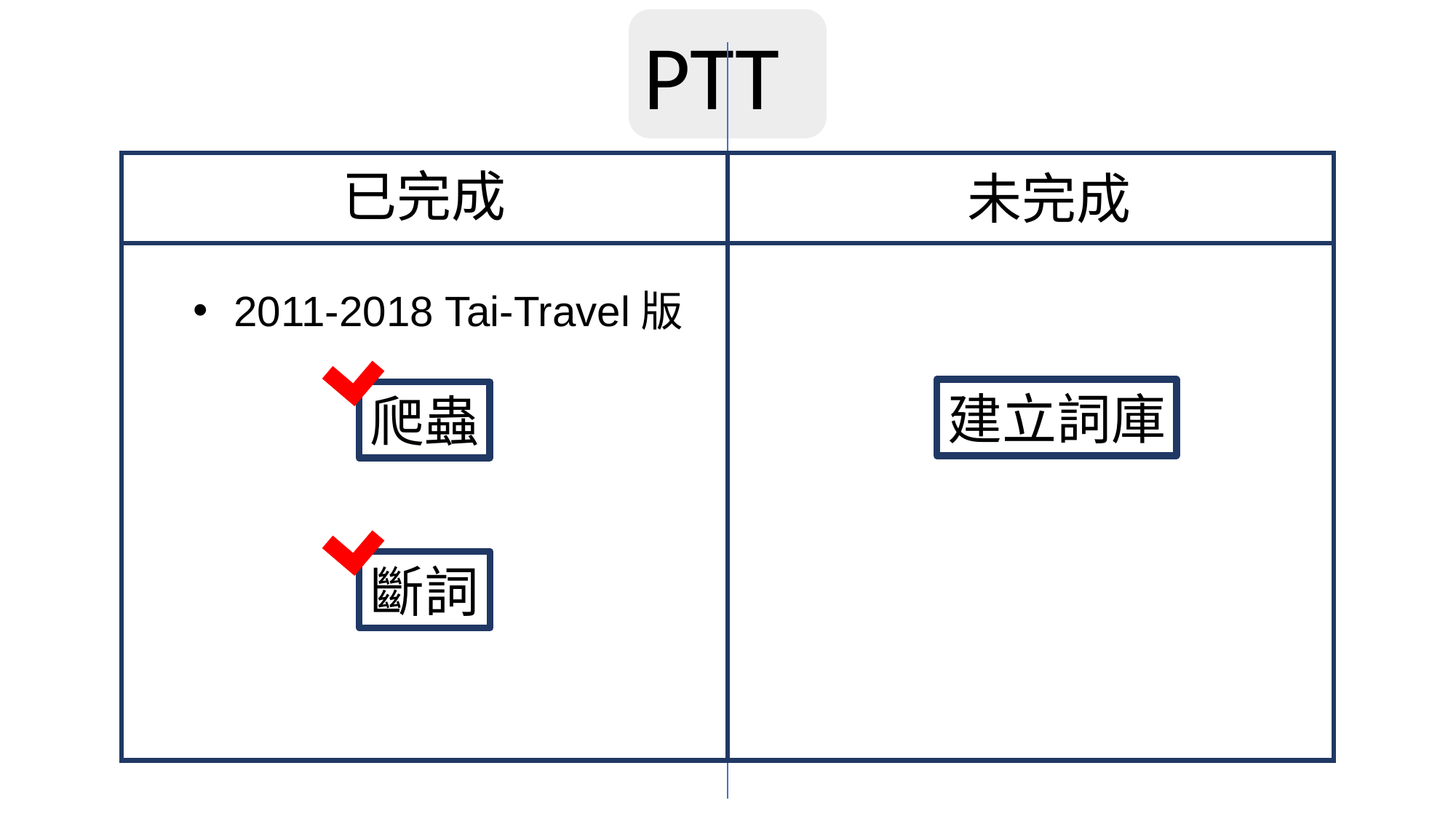

PTT

已完成
未完成
2011-2018 Tai-Travel版

建立詞庫
爬蟲

斷詞